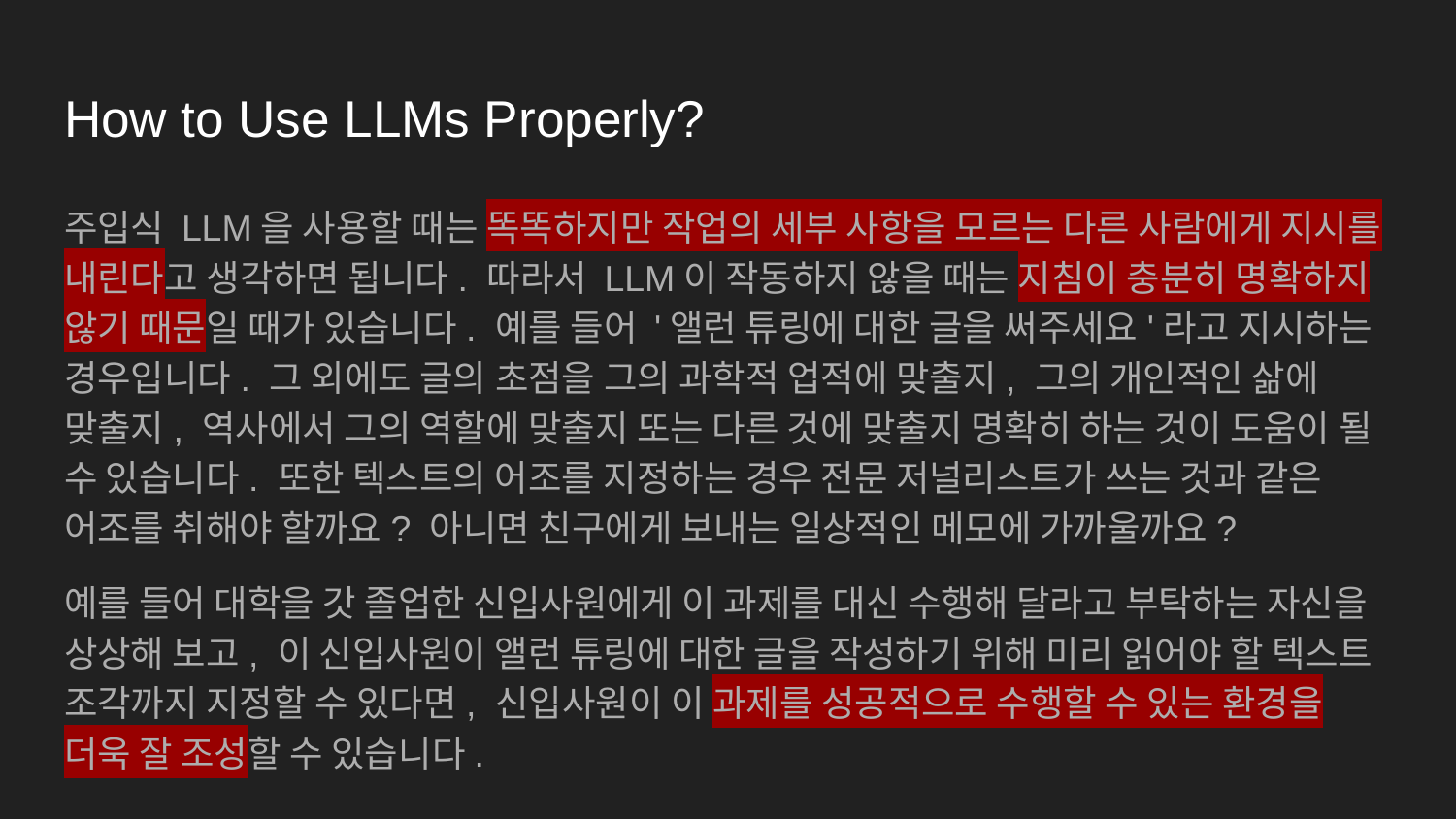

# How to Use LLMs Properly?
주입식 LLM을 사용할 때는 똑똑하지만 작업의 세부 사항을 모르는 다른 사람에게 지시를 내린다고 생각하면 됩니다. 따라서 LLM이 작동하지 않을 때는 지침이 충분히 명확하지 않기 때문일 때가 있습니다. 예를 들어 '앨런 튜링에 대한 글을 써주세요'라고 지시하는 경우입니다. 그 외에도 글의 초점을 그의 과학적 업적에 맞출지, 그의 개인적인 삶에 맞출지, 역사에서 그의 역할에 맞출지 또는 다른 것에 맞출지 명확히 하는 것이 도움이 될 수 있습니다. 또한 텍스트의 어조를 지정하는 경우 전문 저널리스트가 쓰는 것과 같은 어조를 취해야 할까요? 아니면 친구에게 보내는 일상적인 메모에 가까울까요?
예를 들어 대학을 갓 졸업한 신입사원에게 이 과제를 대신 수행해 달라고 부탁하는 자신을 상상해 보고, 이 신입사원이 앨런 튜링에 대한 글을 작성하기 위해 미리 읽어야 할 텍스트 조각까지 지정할 수 있다면, 신입사원이 이 과제를 성공적으로 수행할 수 있는 환경을 더욱 잘 조성할 수 있습니다.